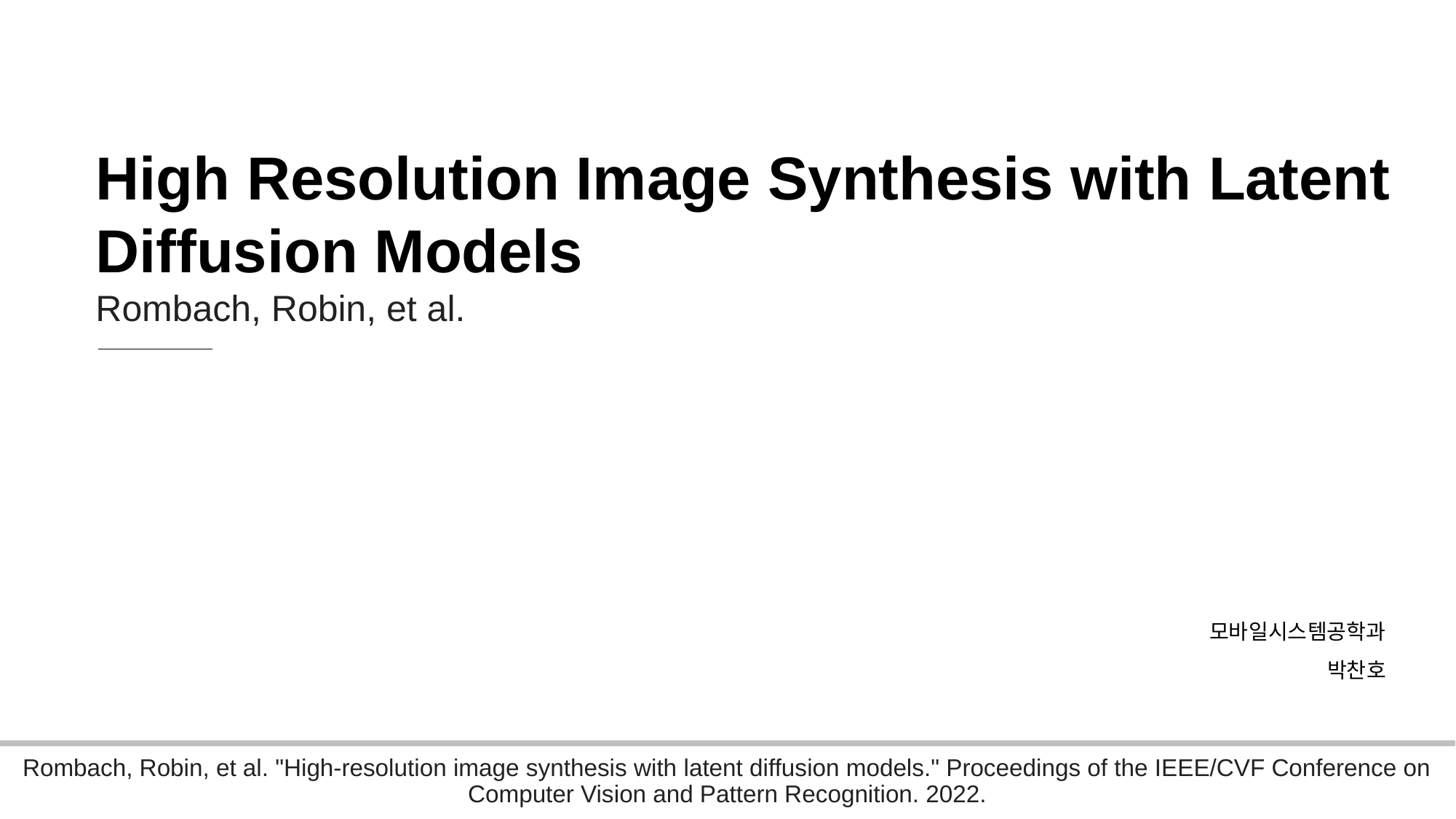

High Resolution Image Synthesis with Latent Diffusion Models
Rombach, Robin, et al.

모바일시스템공학과
박찬호
| Rombach, Robin, et al. "High-resolution image synthesis with latent diffusion models." Proceedings of the IEEE/CVF Conference on Computer Vision and Pattern Recognition. 2022. |
| --- |